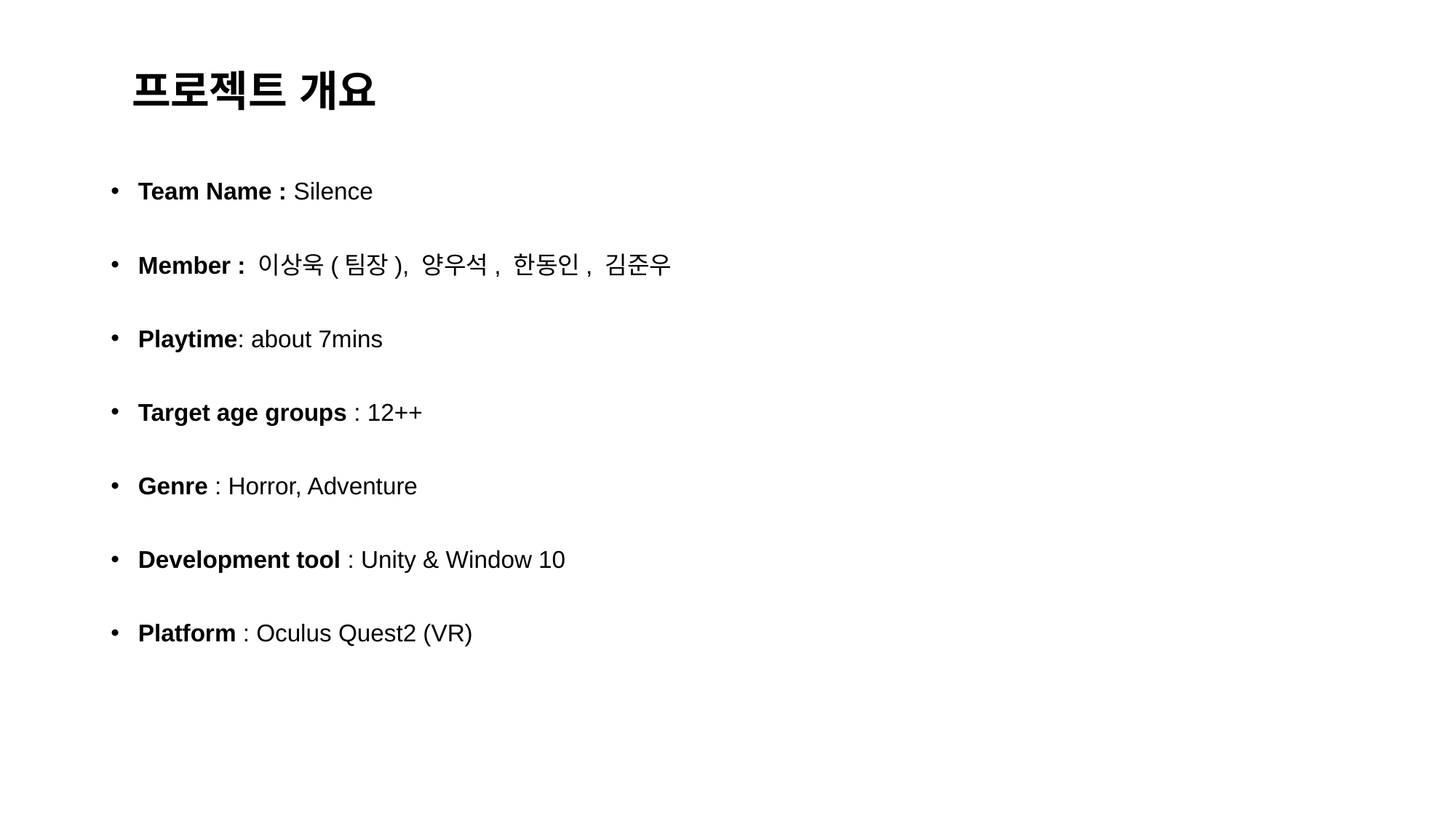

프로젝트 개요
Team Name : Silence

Member : 이상욱(팀장), 양우석, 한동인, 김준우

Playtime: about 7mins

Target age groups : 12++

Genre : Horror, Adventure

Development tool : Unity & Window 10

Platform : Oculus Quest2 (VR)